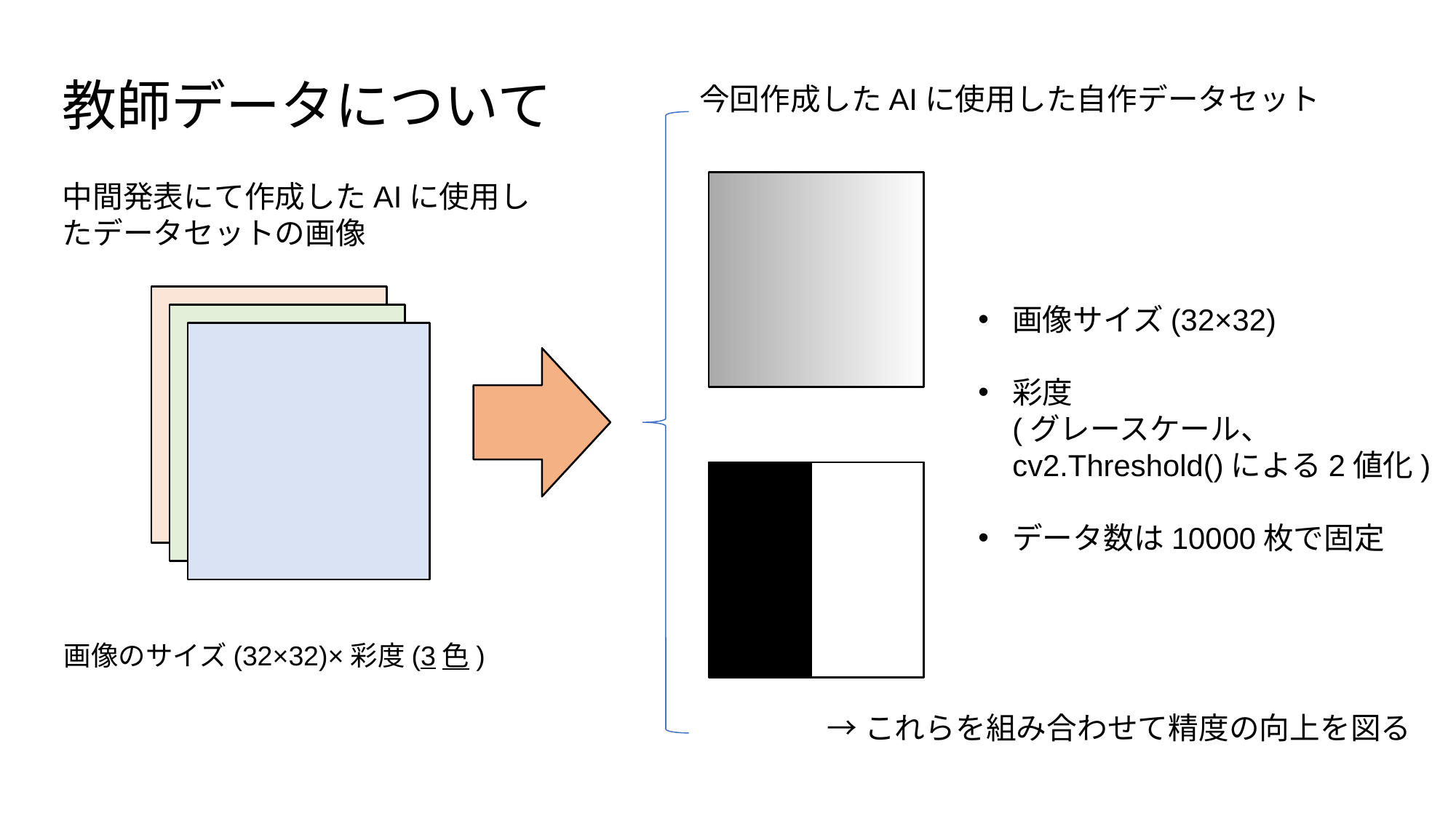

教師データについて
今回作成したAIに使用した自作データセット

中間発表にて作成したAIに使用したデータセットの画像

画像サイズ(32×32)

彩度
(グレースケール、
cv2.Threshold()による2値化)
データ数は10000枚で固定

画像のサイズ(32×32)×彩度(3色)
→これらを組み合わせて精度の向上を図る